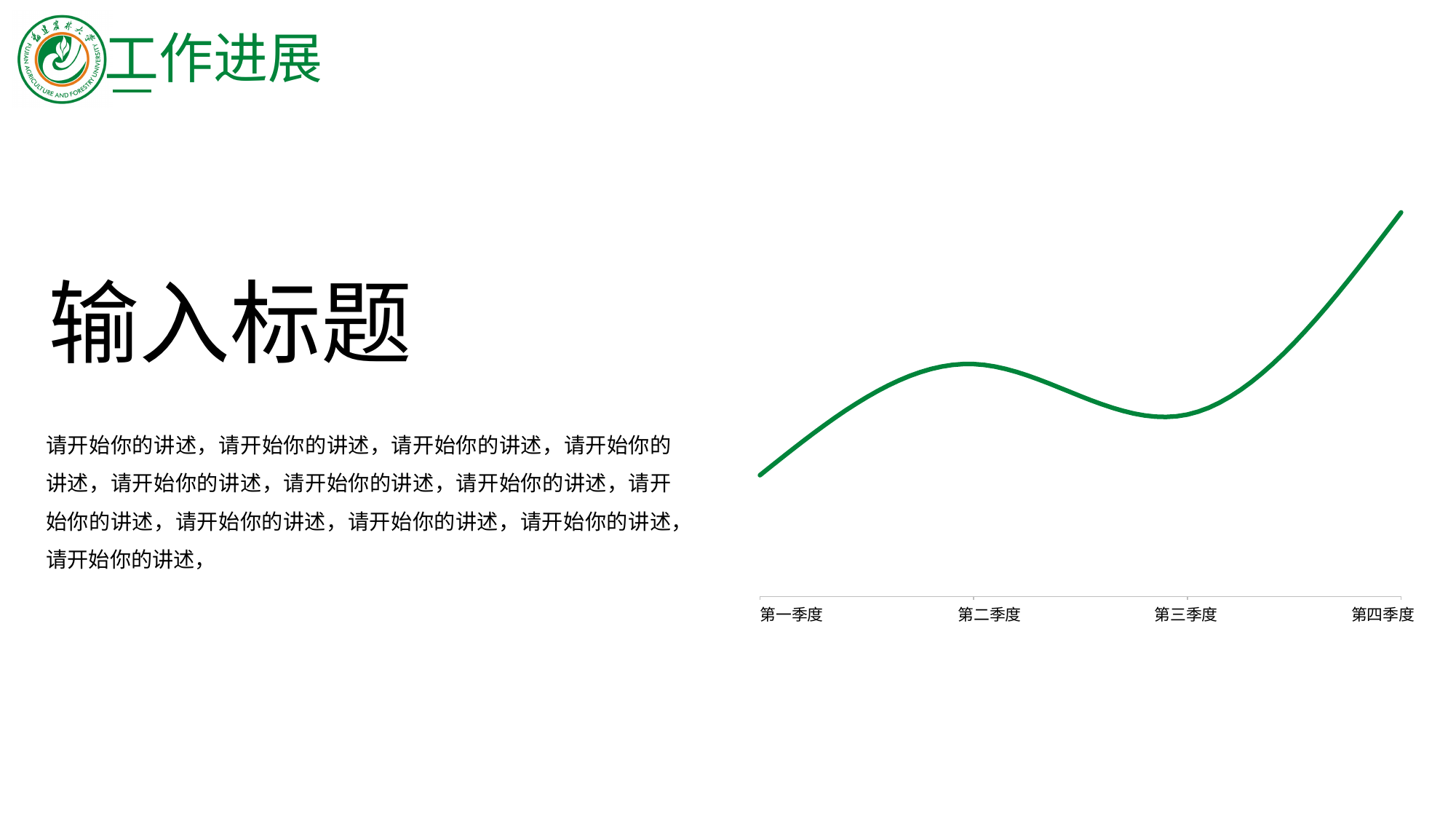

工作进展

### Chart

| Category | Y 值 |
|---|---|
输入标题
请开始你的讲述，请开始你的讲述，请开始你的讲述，请开始你的讲述，请开始你的讲述，请开始你的讲述，请开始你的讲述，请开始你的讲述，请开始你的讲述，请开始你的讲述，请开始你的讲述，请开始你的讲述，
第一季度
第二季度
第三季度
第四季度